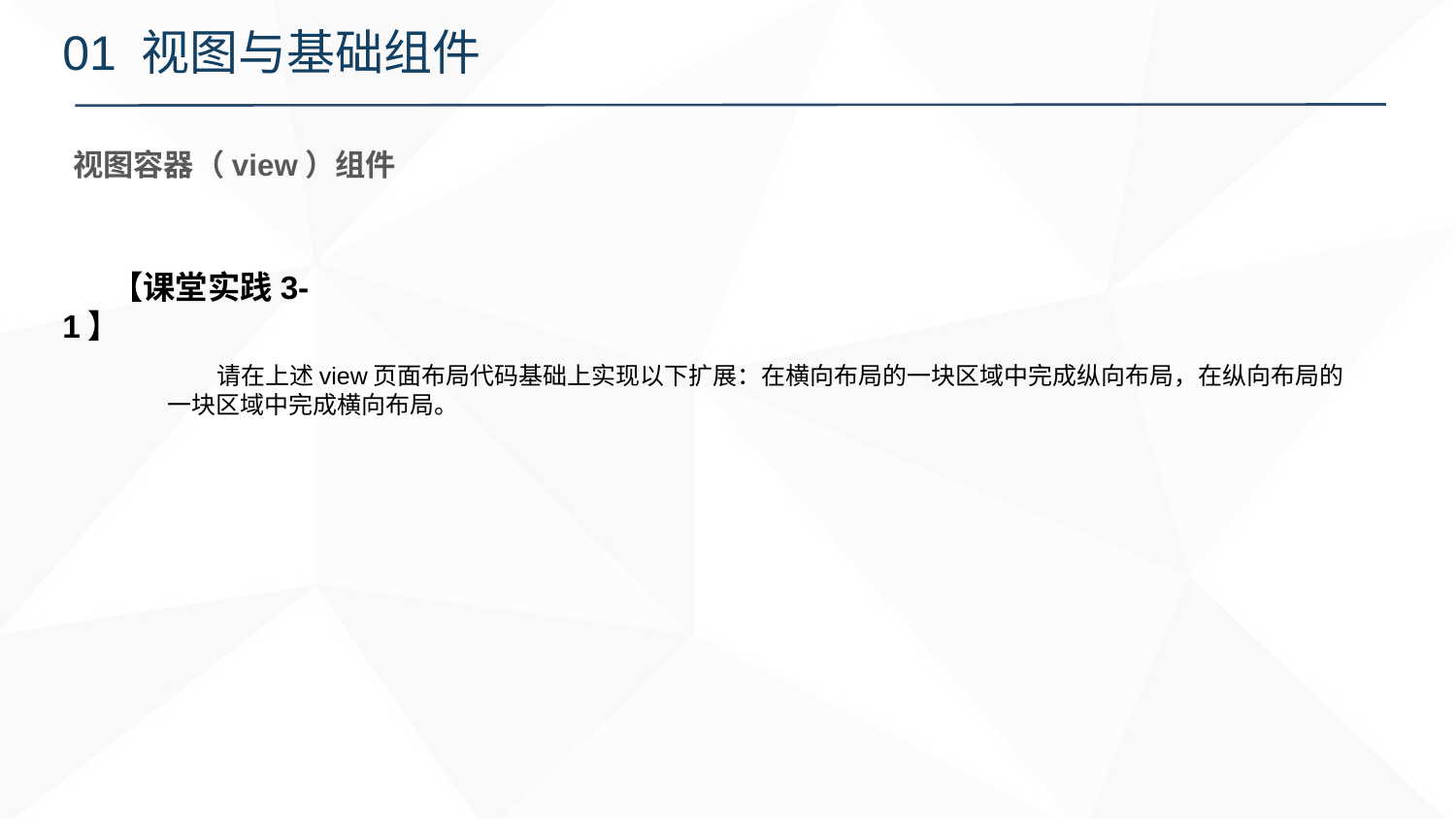

# 01 视图与基础组件
视图容器（view）组件
【课堂实践3-1】

请在上述view页面布局代码基础上实现以下扩展：在横向布局的一块区域中完成纵向布局，在纵向布局的一块区域中完成横向布局。